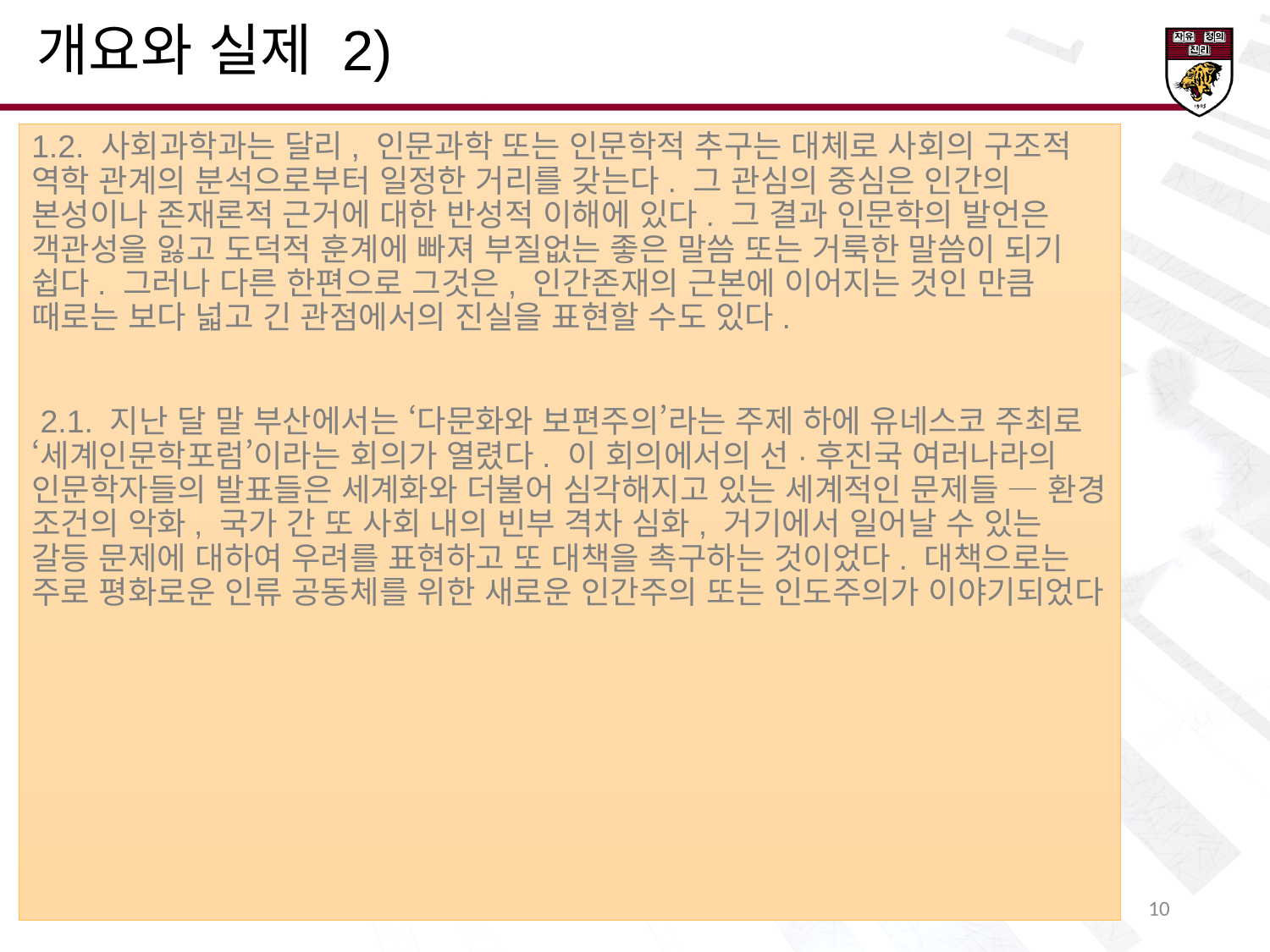

개요와 실제 2)
1.2. 사회과학과는 달리, 인문과학 또는 인문학적 추구는 대체로 사회의 구조적 역학 관계의 분석으로부터 일정한 거리를 갖는다. 그 관심의 중심은 인간의 본성이나 존재론적 근거에 대한 반성적 이해에 있다. 그 결과 인문학의 발언은 객관성을 잃고 도덕적 훈계에 빠져 부질없는 좋은 말씀 또는 거룩한 말씀이 되기 쉽다. 그러나 다른 한편으로 그것은, 인간존재의 근본에 이어지는 것인 만큼 때로는 보다 넓고 긴 관점에서의 진실을 표현할 수도 있다.

 2.1. 지난 달 말 부산에서는 ‘다문화와 보편주의’라는 주제 하에 유네스코 주최로 ‘세계인문학포럼’이라는 회의가 열렸다. 이 회의에서의 선·후진국 여러나라의 인문학자들의 발표들은 세계화와 더불어 심각해지고 있는 세계적인 문제들 ― 환경 조건의 악화, 국가 간 또 사회 내의 빈부 격차 심화, 거기에서 일어날 수 있는 갈등 문제에 대하여 우려를 표현하고 또 대책을 촉구하는 것이었다. 대책으로는 주로 평화로운 인류 공동체를 위한 새로운 인간주의 또는 인도주의가 이야기되었다

10